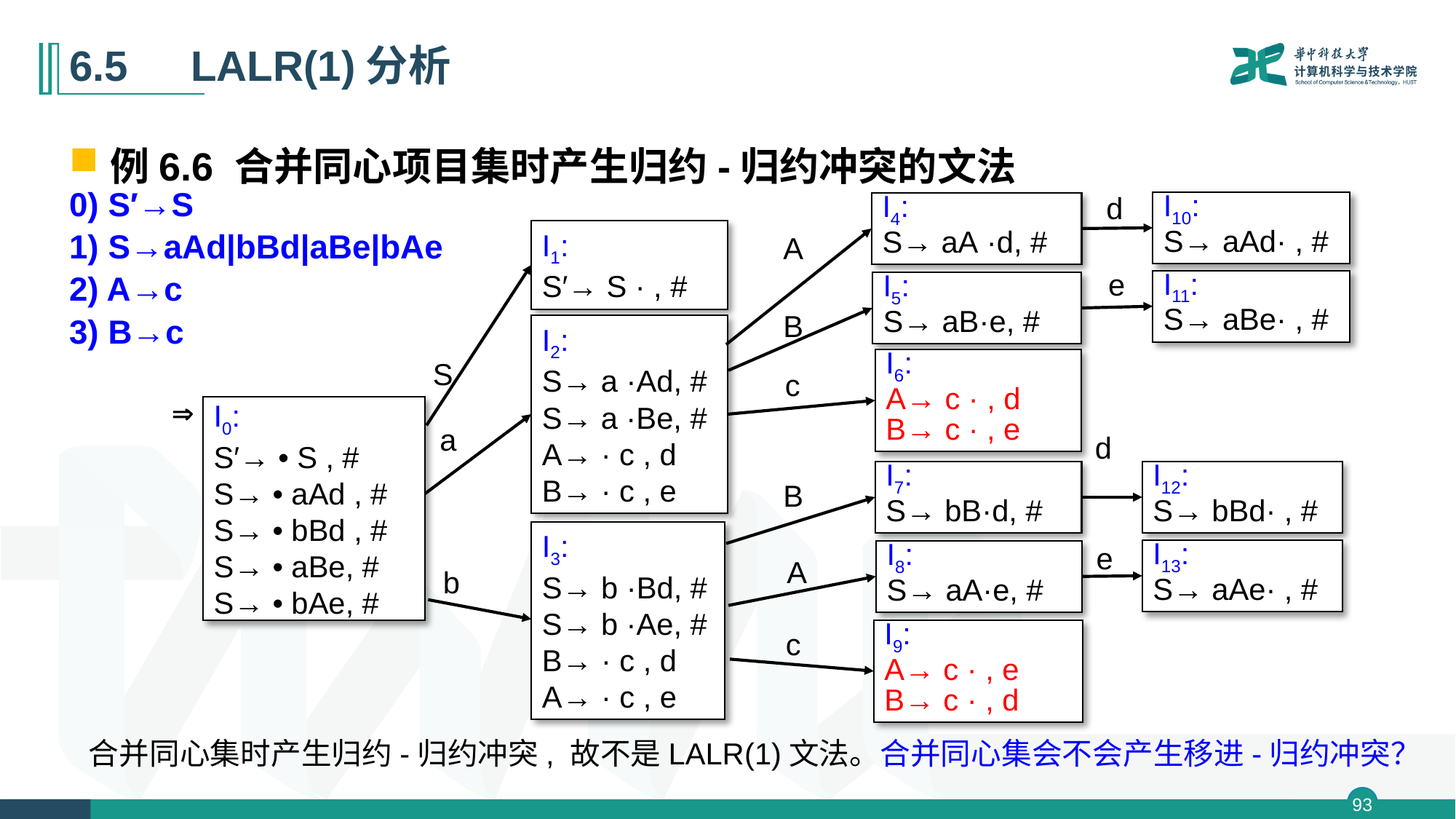

# 6.5　LALR(1)分析
例6.6 合并同心项目集时产生归约-归约冲突的文法
0) S′→S
1) S→aAd|bBd|aBe|bAe
2) A→c
3) B→c
d
I10:
S→ aAd· , #
I4:
S→ aA ·d, #
I1:
S′→ S · , #
A
e
I11:
S→ aBe· , #
I5:
S→ aB·e, #
B
I2:
S→ a ·Ad, #
S→ a ·Be, #
A→ · c , d
B→ · c , e
I6:
A→ c · , d
B→ c · , e
S
c
⇒
I0:
S′→ • S , #
S→ • aAd , #
S→ • bBd , #
S→ • aBe, #
S→ • bAe, #
a
d
I7:
S→ bB·d, #
I12:
S→ bBd· , #
B
I3:
S→ b ·Bd, #
S→ b ·Ae, #
B→ · c , d
A→ · c , e
e
I13:
S→ aAe· , #
I8:
S→ aA·e, #
A
b
c
I9:
A→ c · , e
B→ c · , d
合并同心集时产生归约-归约冲突, 故不是LALR(1)文法。合并同心集会不会产生移进-归约冲突？